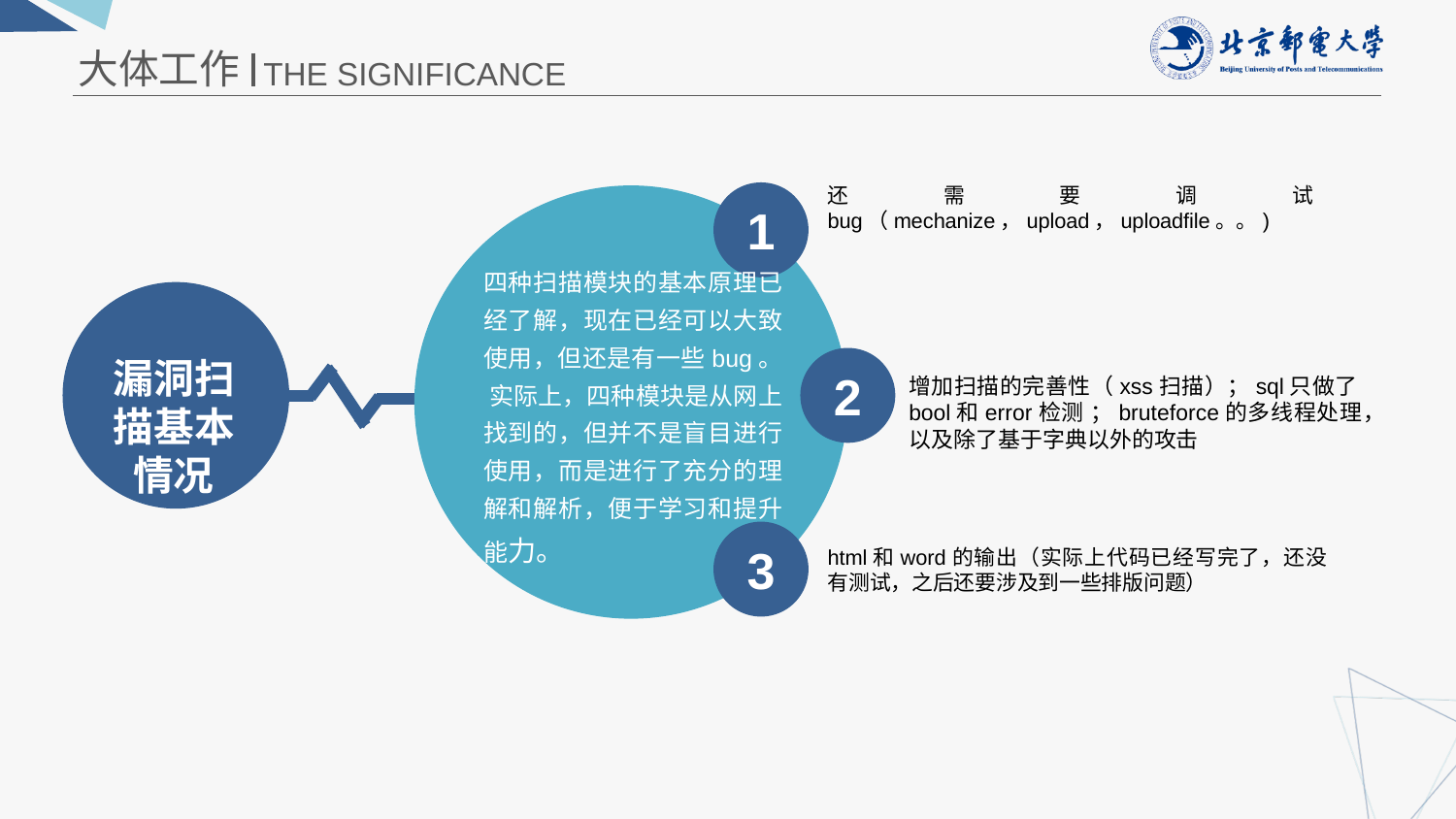

大体工作
THE SIGNIFICANCE
还需要调试bug（mechanize，upload，uploadfile。。)
1

四种扫描模块的基本原理已经了解，现在已经可以大致使用，但还是有一些bug。 实际上，四种模块是从网上找到的，但并不是盲目进行使用，而是进行了充分的理解和解析，便于学习和提升能力。

2
漏洞扫描基本情况
增加扫描的完善性（xss扫描）；sql只做了bool和error检测 ；bruteforce的多线程处理，以及除了基于字典以外的攻击
3
html和word的输出（实际上代码已经写完了，还没有测试，之后还要涉及到一些排版问题）